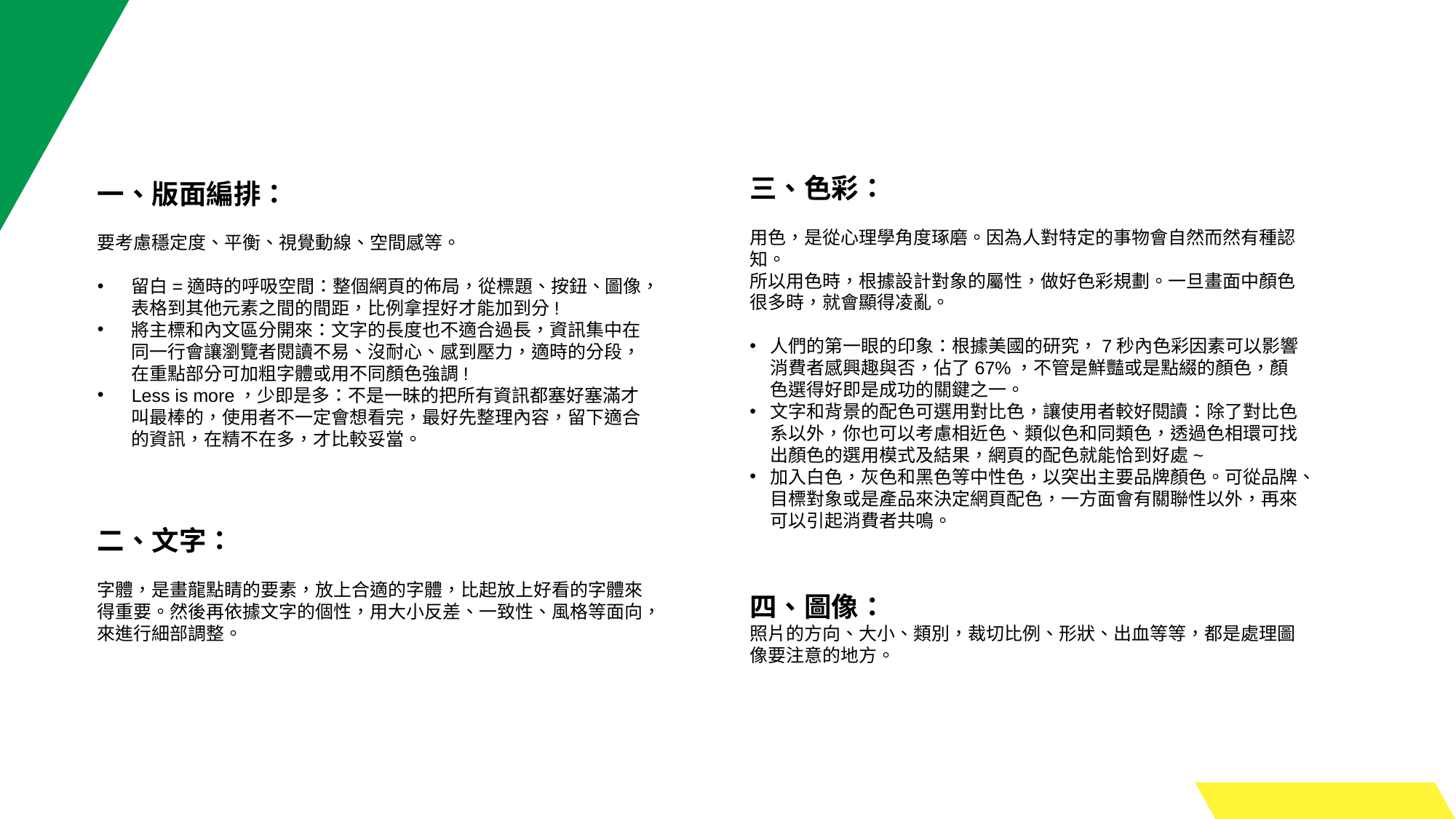

三、色彩：

用色，是從心理學角度琢磨。因為人對特定的事物會自然而然有種認知。
所以用色時，根據設計對象的屬性，做好色彩規劃。一旦畫面中顏色很多時，就會顯得凌亂。

人們的第一眼的印象：根據美國的研究，7秒內色彩因素可以影響消費者感興趣與否，佔了67%，不管是鮮豔或是點綴的顏色，顏色選得好即是成功的關鍵之一。
文字和背景的配色可選用對比色，讓使用者較好閱讀：除了對比色系以外，你也可以考慮相近色、類似色和同類色，透過色相環可找出顏色的選用模式及結果，網頁的配色就能恰到好處~
加入白色，灰色和黑色等中性色，以突出主要品牌顏色。可從品牌、目標對象或是產品來決定網頁配色，一方面會有關聯性以外，再來可以引起消費者共鳴。
一、版面編排：

要考慮穩定度、平衡、視覺動線、空間感等。

留白=適時的呼吸空間：整個網頁的佈局，從標題、按鈕、圖像，表格到其他元素之間的間距，比例拿捏好才能加到分!
將主標和內文區分開來：文字的長度也不適合過長，資訊集中在同一行會讓瀏覽者閱讀不易、沒耐心、感到壓力，適時的分段，在重點部分可加粗字體或用不同顏色強調!
Less is more，少即是多：不是一昧的把所有資訊都塞好塞滿才叫最棒的，使用者不一定會想看完，最好先整理內容，留下適合的資訊，在精不在多，才比較妥當。

二、文字：

字體，是畫龍點睛的要素，放上合適的字體，比起放上好看的字體來得重要。然後再依據文字的個性，用大小反差、一致性、風格等面向，來進行細部調整。
四、圖像：
照片的方向、大小、類別，裁切比例、形狀、出血等等，都是處理圖像要注意的地方。